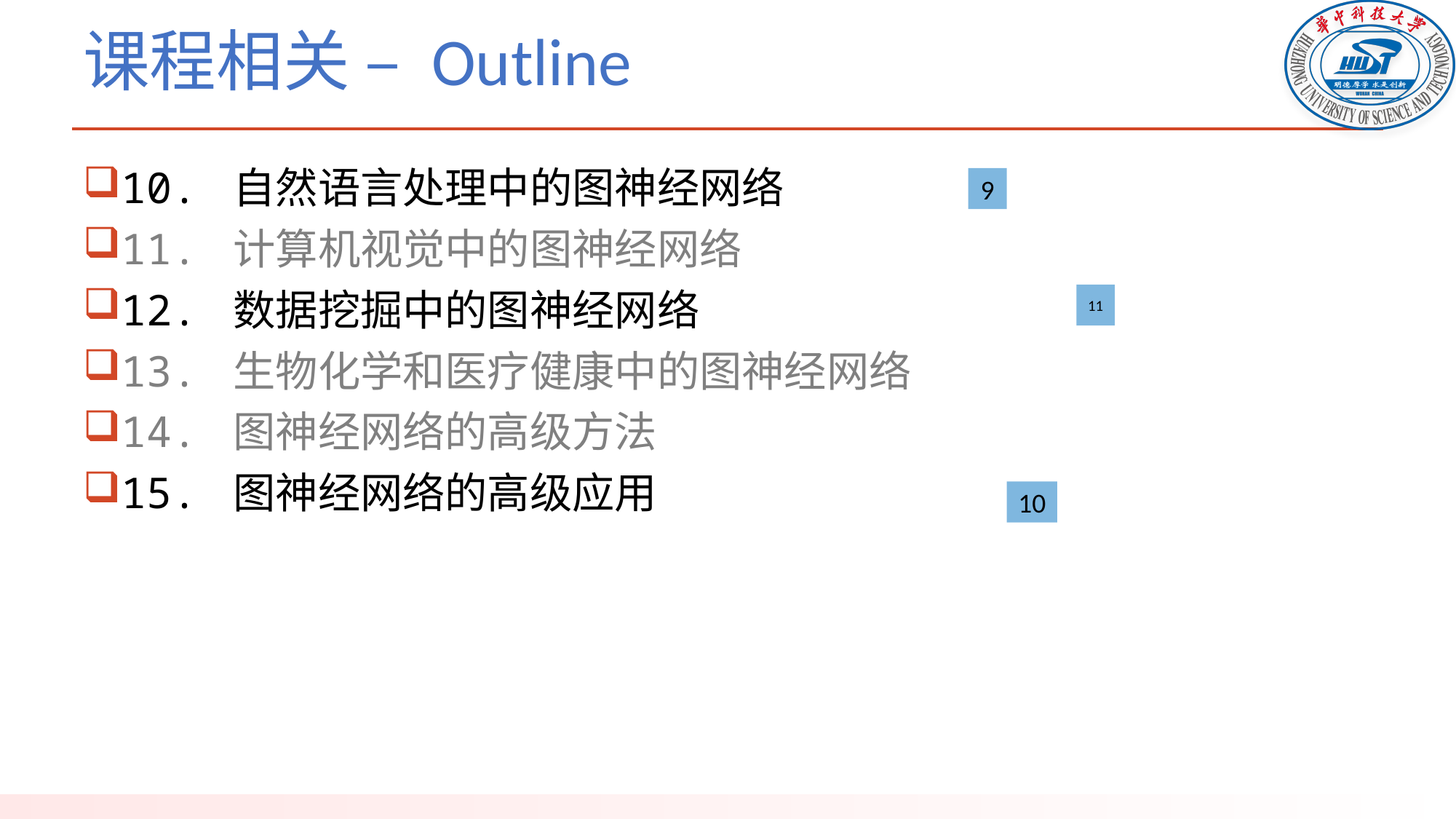

# 课程相关 – Outline
10. 自然语言处理中的图神经网络
11. 计算机视觉中的图神经网络
12. 数据挖掘中的图神经网络
13. 生物化学和医疗健康中的图神经网络
14. 图神经网络的高级方法
15. 图神经网络的高级应用
9
11
10